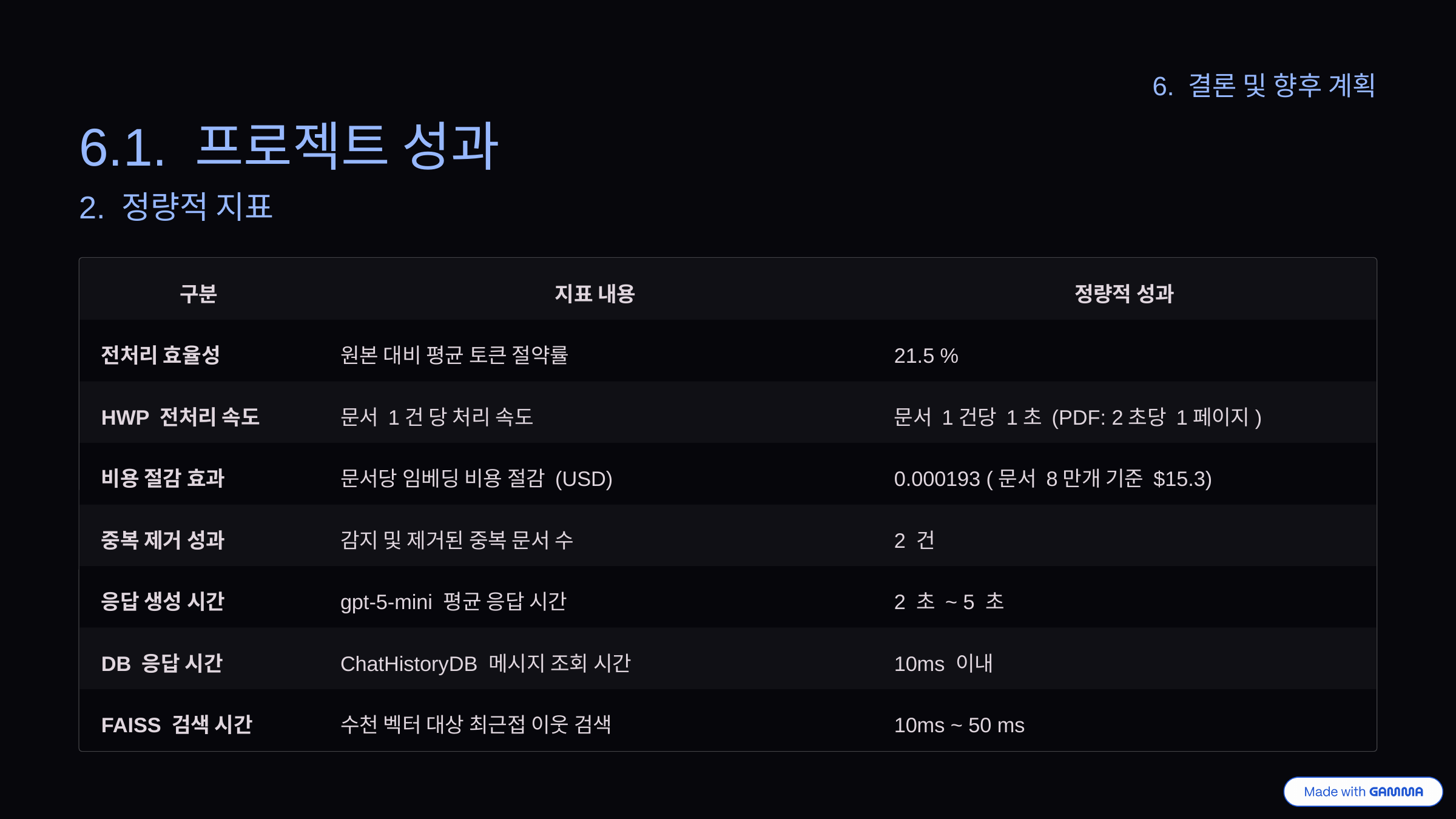

6. 결론 및 향후 계획
6.1. 프로젝트 성과
2. 정량적 지표

구분
지표 내용
정량적 성과

전처리 효율성
원본 대비 평균 토큰 절약률
21.5 %

HWP 전처리 속도
문서 1건 당 처리 속도
문서 1건당 1초 (PDF: 2초당 1페이지)

비용 절감 효과
문서당 임베딩 비용 절감 (USD)
0.000193 (문서 8만개 기준 $15.3)

중복 제거 성과
감지 및 제거된 중복 문서 수
2 건

응답 생성 시간
gpt-5-mini 평균 응답 시간
2 초 ~ 5 초

DB 응답 시간
ChatHistoryDB 메시지 조회 시간
10ms 이내

FAISS 검색 시간
수천 벡터 대상 최근접 이웃 검색
10ms ~ 50 ms